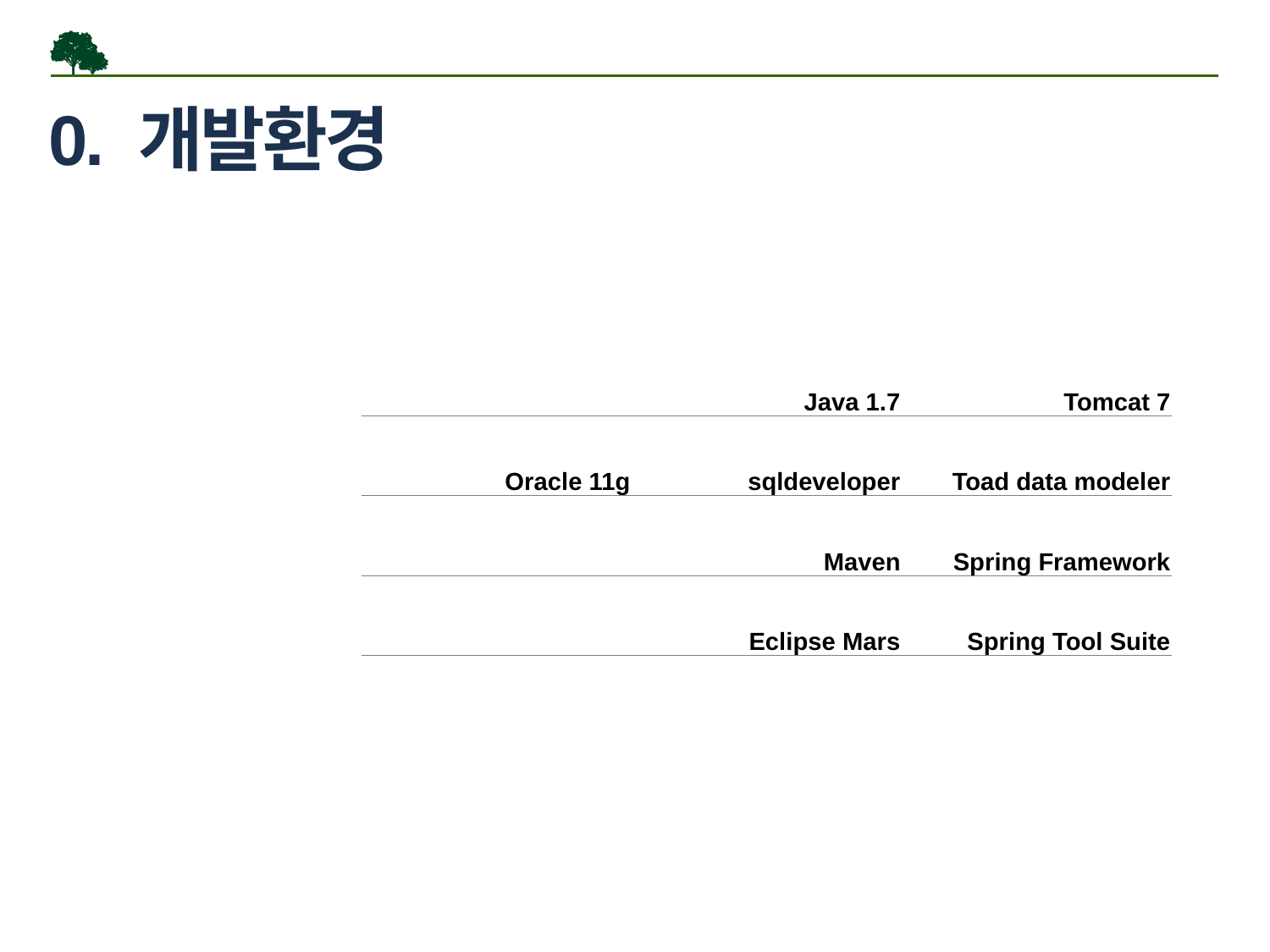

# 0. 개발환경
|  | Java 1.7 | Tomcat 7 |
| --- | --- | --- |
| Oracle 11g | sqldeveloper | Toad data modeler |
|  | Maven | Spring Framework |
|  | Eclipse Mars | Spring Tool Suite |